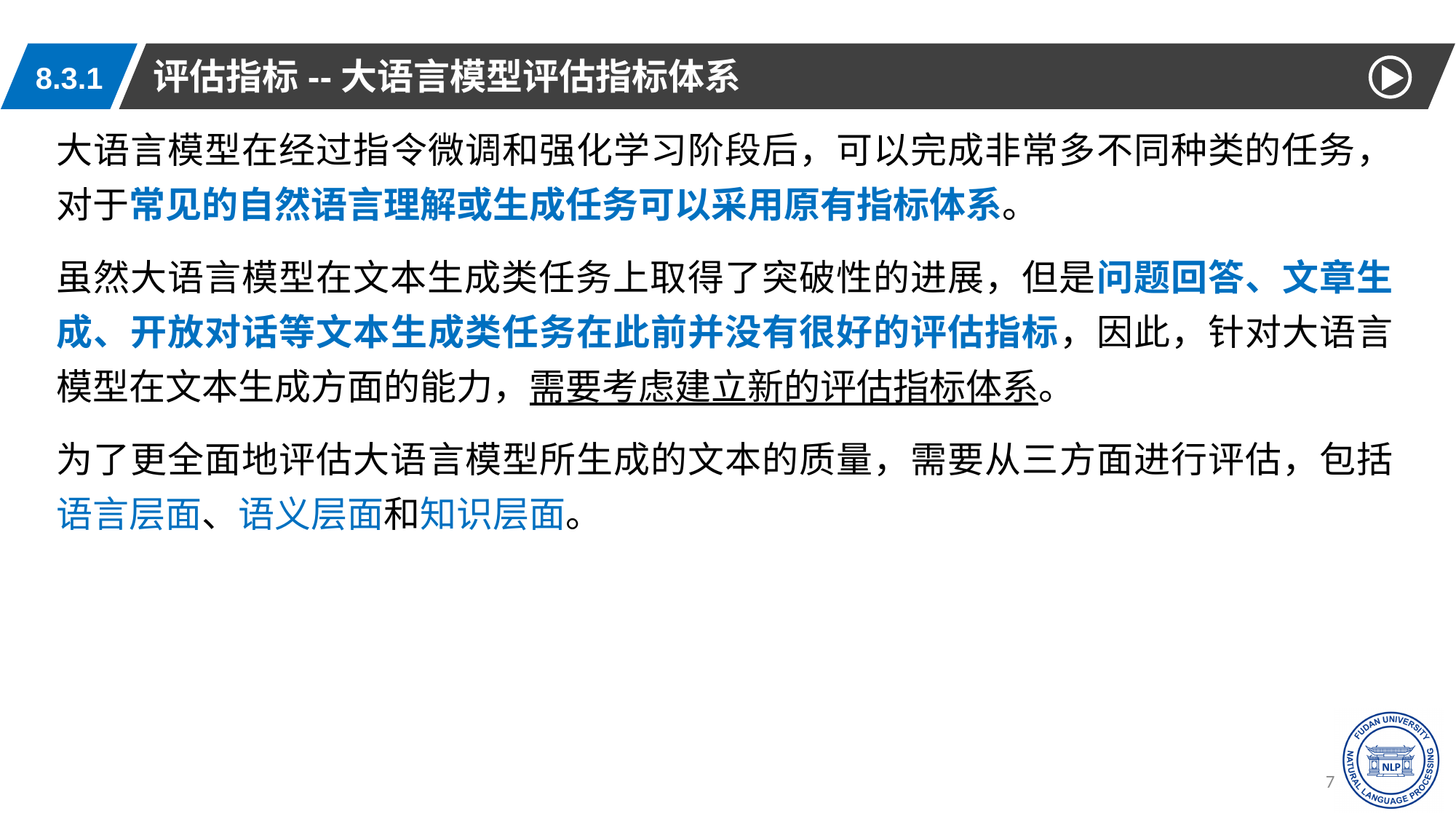

评估指标--大语言模型评估指标体系
8.3.1

大语言模型在经过指令微调和强化学习阶段后，可以完成非常多不同种类的任务，对于常见的自然语言理解或生成任务可以采用原有指标体系。
虽然大语言模型在文本生成类任务上取得了突破性的进展，但是问题回答、文章生成、开放对话等文本生成类任务在此前并没有很好的评估指标，因此，针对大语言模型在文本生成方面的能力，需要考虑建立新的评估指标体系。
为了更全面地评估大语言模型所生成的文本的质量，需要从三方面进行评估，包括语言层面、语义层面和知识层面。
70